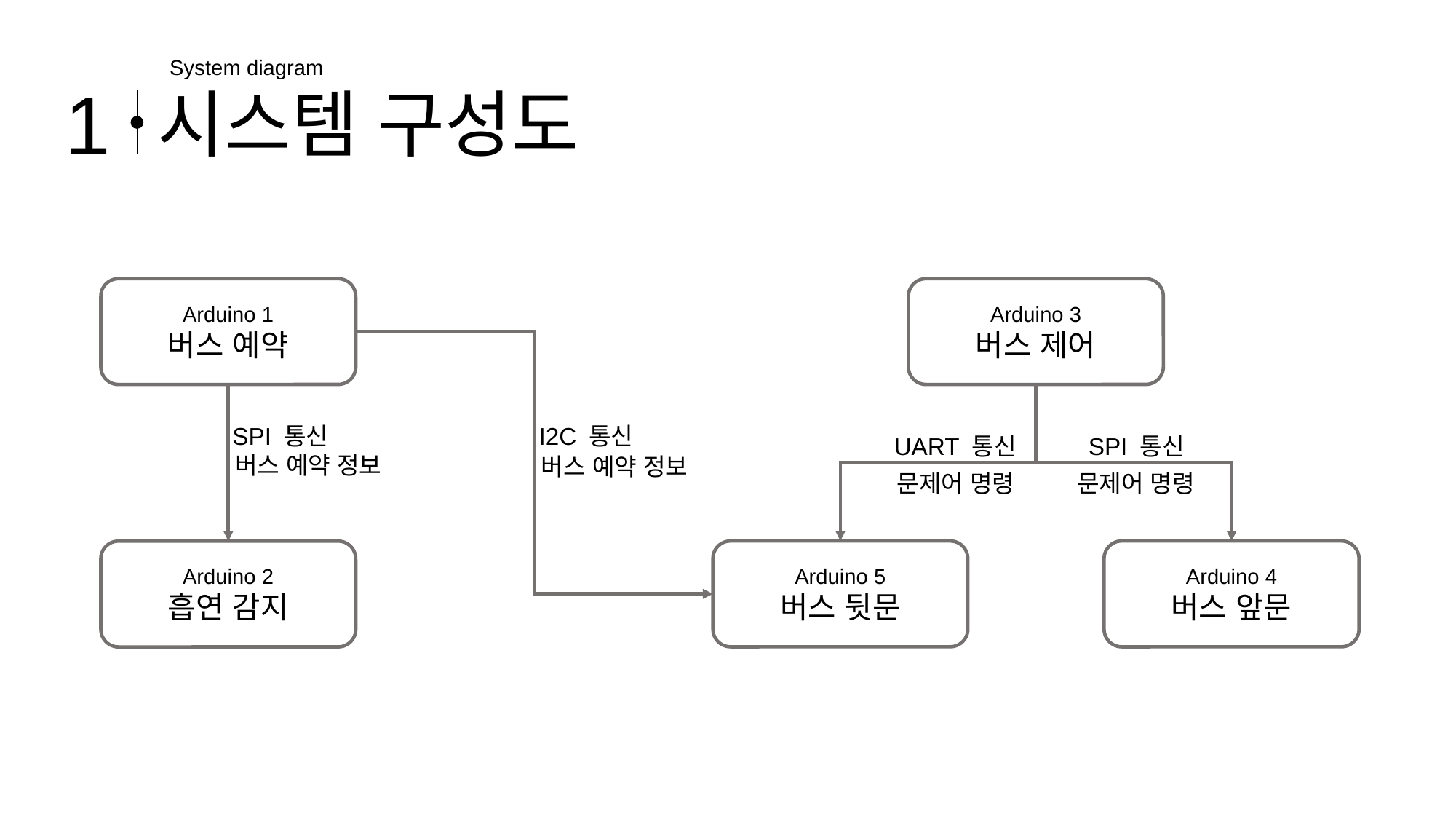

System diagram
1
시스템 구성도

Arduino 3
버스 제어
Arduino 1
버스 예약
SPI 통신
I2C 통신
UART 통신
SPI 통신
버스 예약 정보
버스 예약 정보
문제어 명령
문제어 명령
Arduino 5
버스 뒷문
Arduino 4
버스 앞문
Arduino 2
흡연 감지